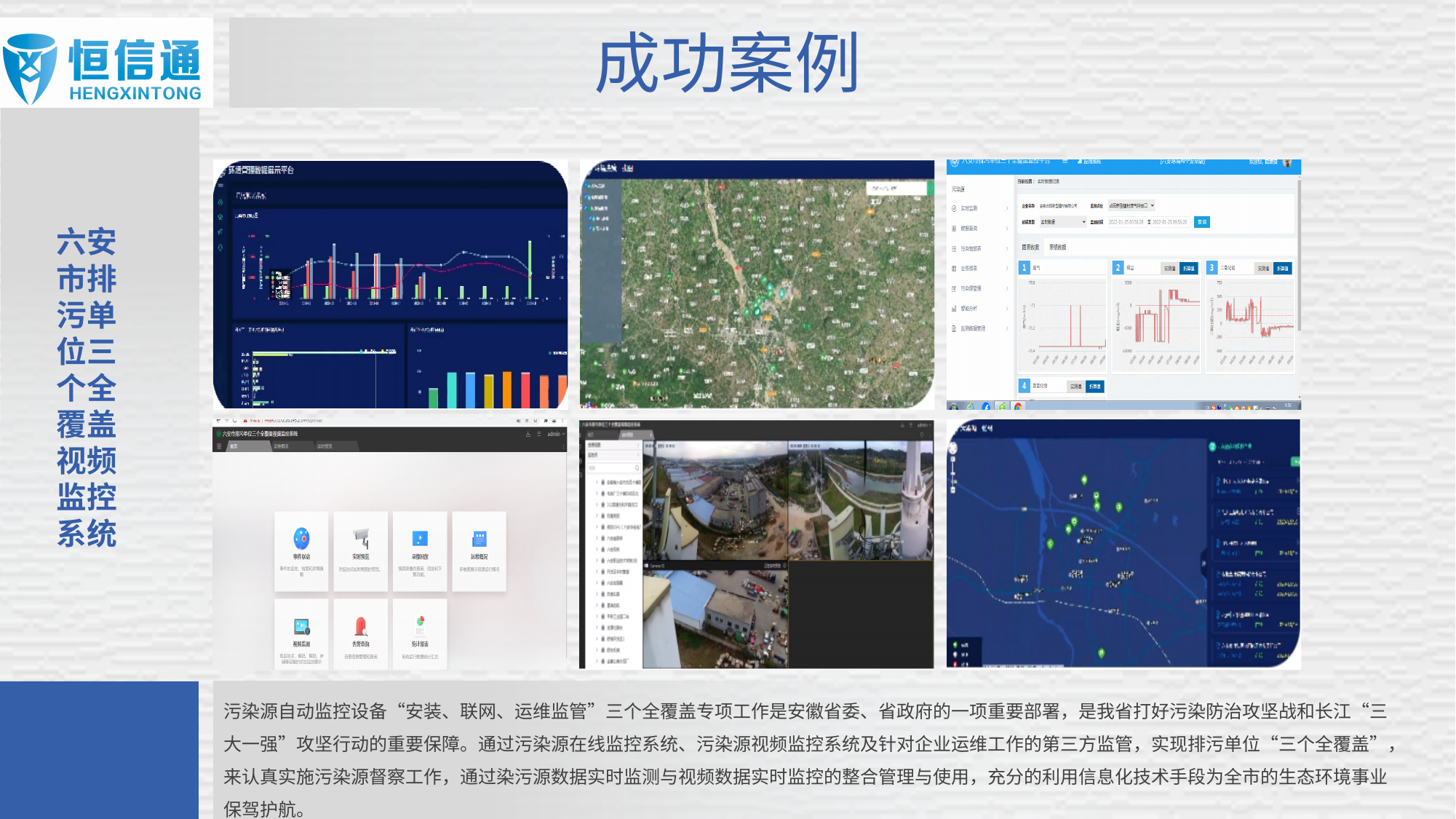

成功案例

六安市排污单位三个全覆盖视频监控系统

污染源自动监控设备“安装、联网、运维监管”三个全覆盖专项工作是安徽省委、省政府的一项重要部署，是我省打好污染防治攻坚战和长江“三大一强”攻坚行动的重要保障。通过污染源在线监控系统、污染源视频监控系统及针对企业运维工作的第三方监管，实现排污单位“三个全覆盖”，来认真实施污染源督察工作，通过染污源数据实时监测与视频数据实时监控的整合管理与使用，充分的利用信息化技术手段为全市的生态环境事业保驾护航。